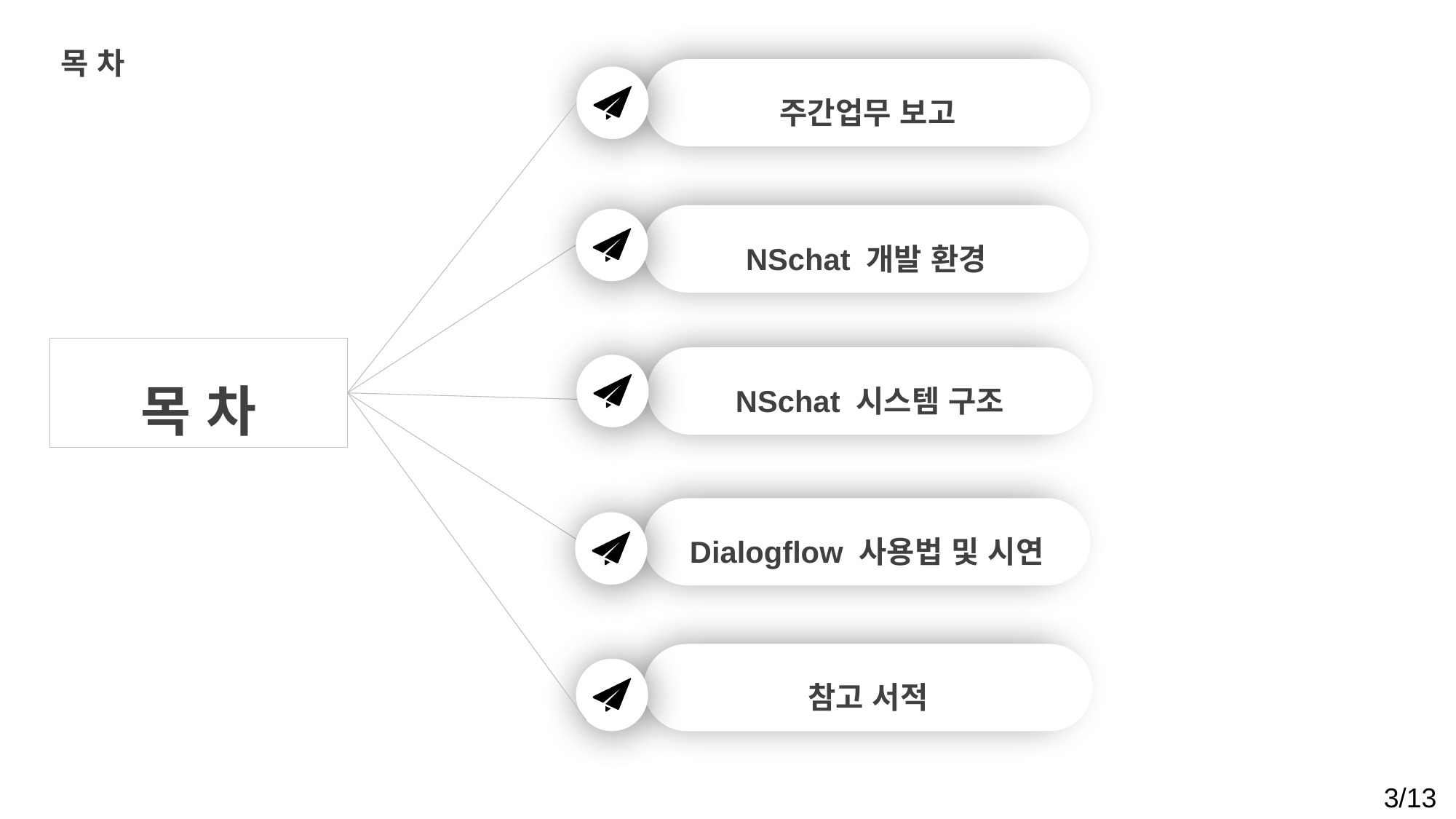

목 차
주간업무 보고

NSchat 개발 환경

목 차
NSchat 시스템 구조

Dialogflow 사용법 및 시연

참고 서적

3/13